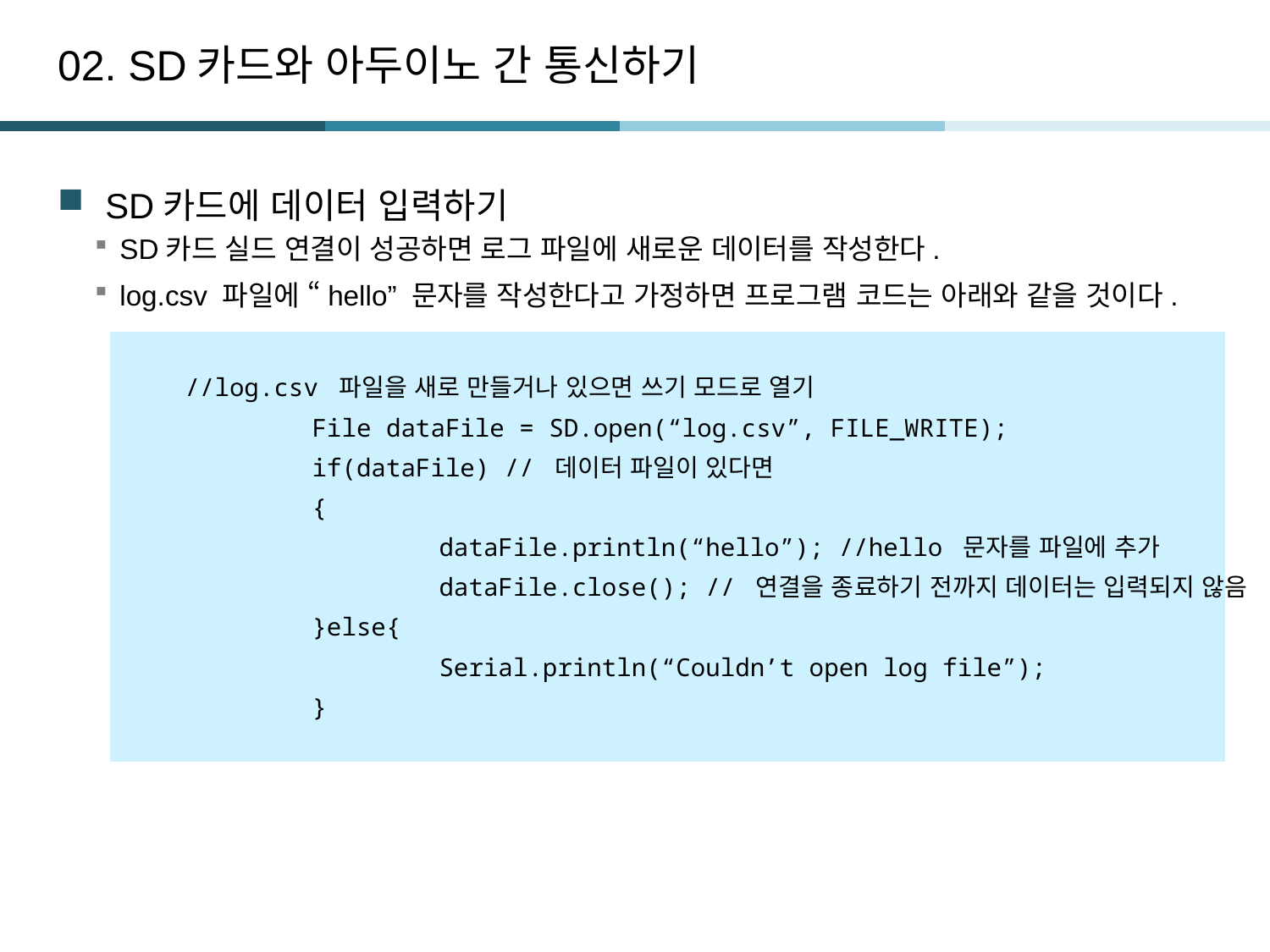

# 02. SD카드와 아두이노 간 통신하기
SD카드에 데이터 입력하기
SD카드 실드 연결이 성공하면 로그 파일에 새로운 데이터를 작성한다.
log.csv 파일에 “hello” 문자를 작성한다고 가정하면 프로그램 코드는 아래와 같을 것이다.

//log.csv 파일을 새로 만들거나 있으면 쓰기 모드로 열기
	File dataFile = SD.open(“log.csv”, FILE_WRITE);
	if(dataFile) // 데이터 파일이 있다면
	{
		dataFile.println(“hello”); //hello 문자를 파일에 추가
		dataFile.close(); // 연결을 종료하기 전까지 데이터는 입력되지 않음
	}else{
		Serial.println(“Couldn’t open log file”);
	}